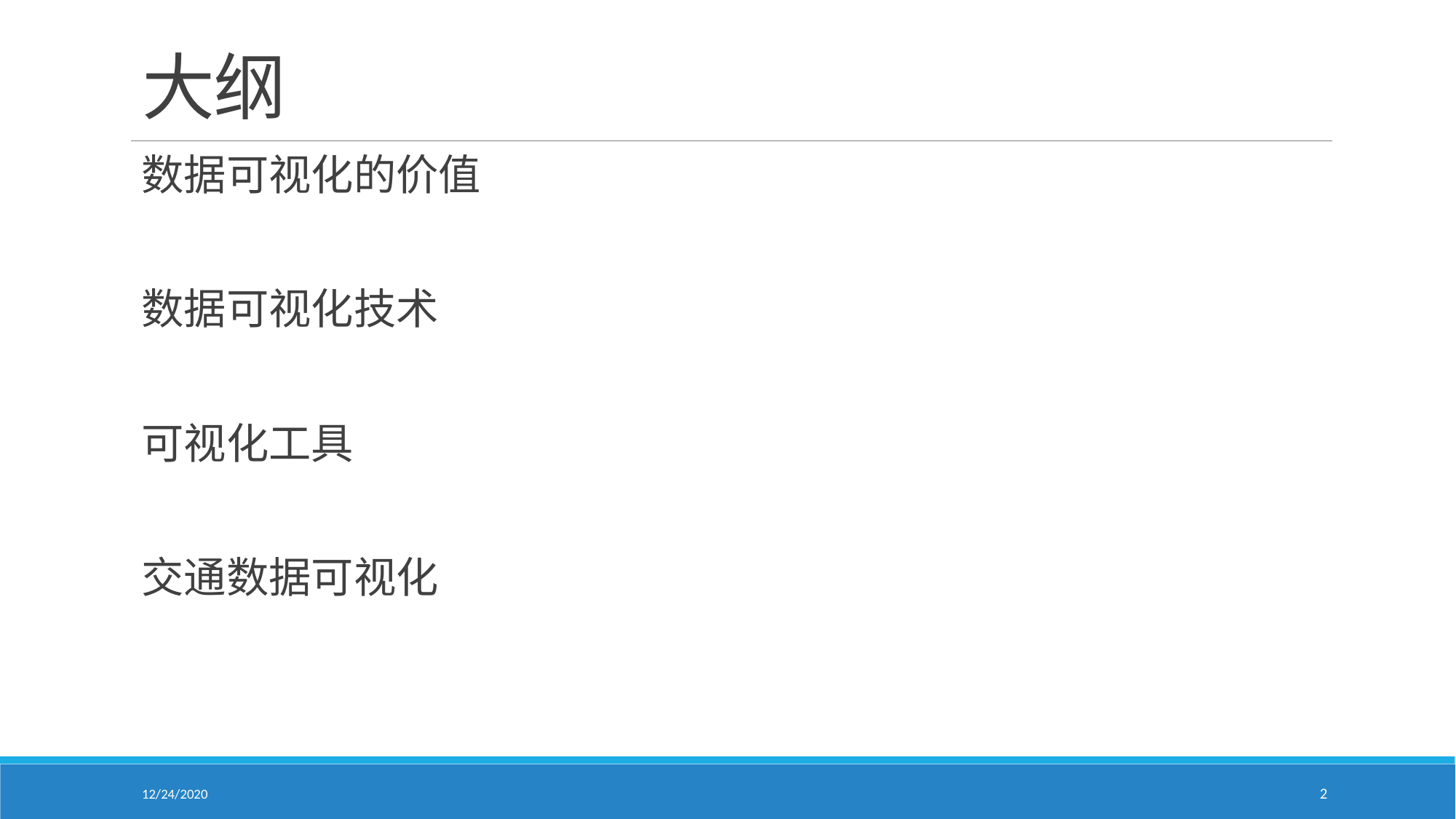

# 大纲
数据可视化的价值

数据可视化技术

可视化工具

交通数据可视化
12/24/2020
2